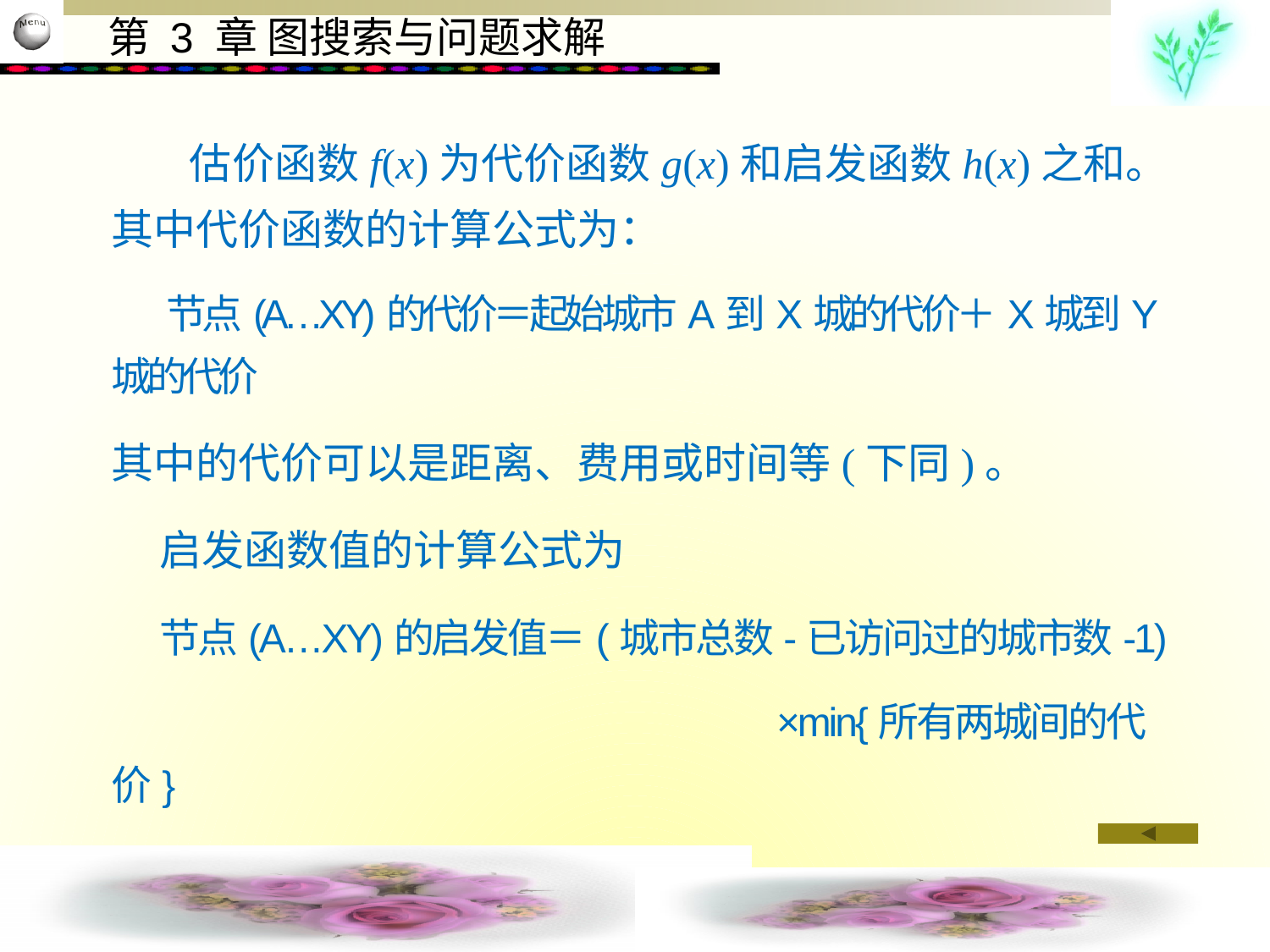

估价函数f(x)为代价函数g(x)和启发函数h(x)之和。其中代价函数的计算公式为：
      节点(A…XY)的代价＝起始城市A到X城的代价＋X城到Y城的代价
其中的代价可以是距离、费用或时间等(下同)。
    启发函数值的计算公式为
    节点(A…XY)的启发值＝(城市总数-已访问过的城市数-1)
				                  ×min{所有两城间的代价}